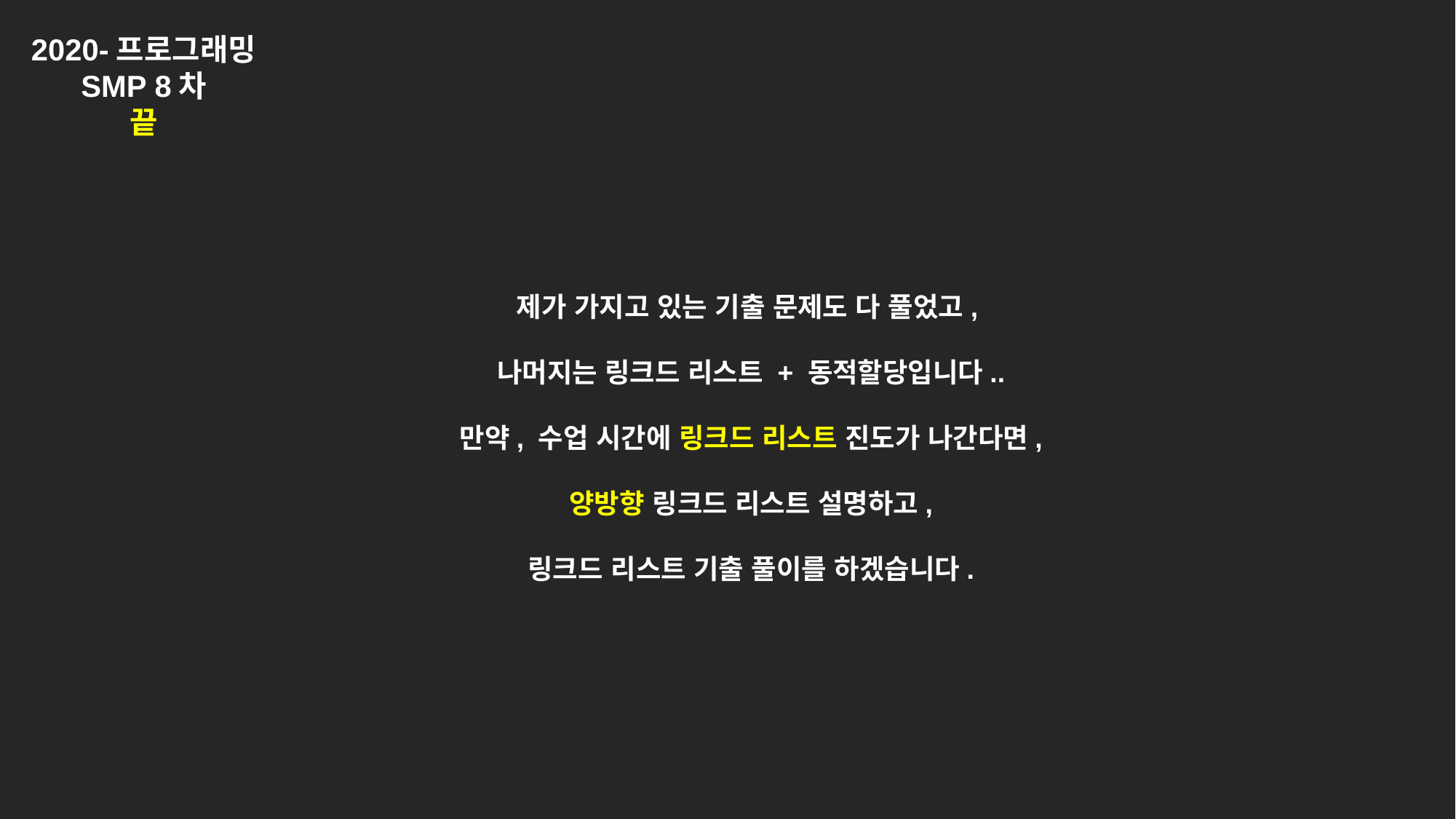

2020-프로그래밍
SMP 8차
끝
제가 가지고 있는 기출 문제도 다 풀었고,

나머지는 링크드 리스트 + 동적할당입니다..

만약, 수업 시간에 링크드 리스트 진도가 나간다면,

양방향 링크드 리스트 설명하고,

링크드 리스트 기출 풀이를 하겠습니다.